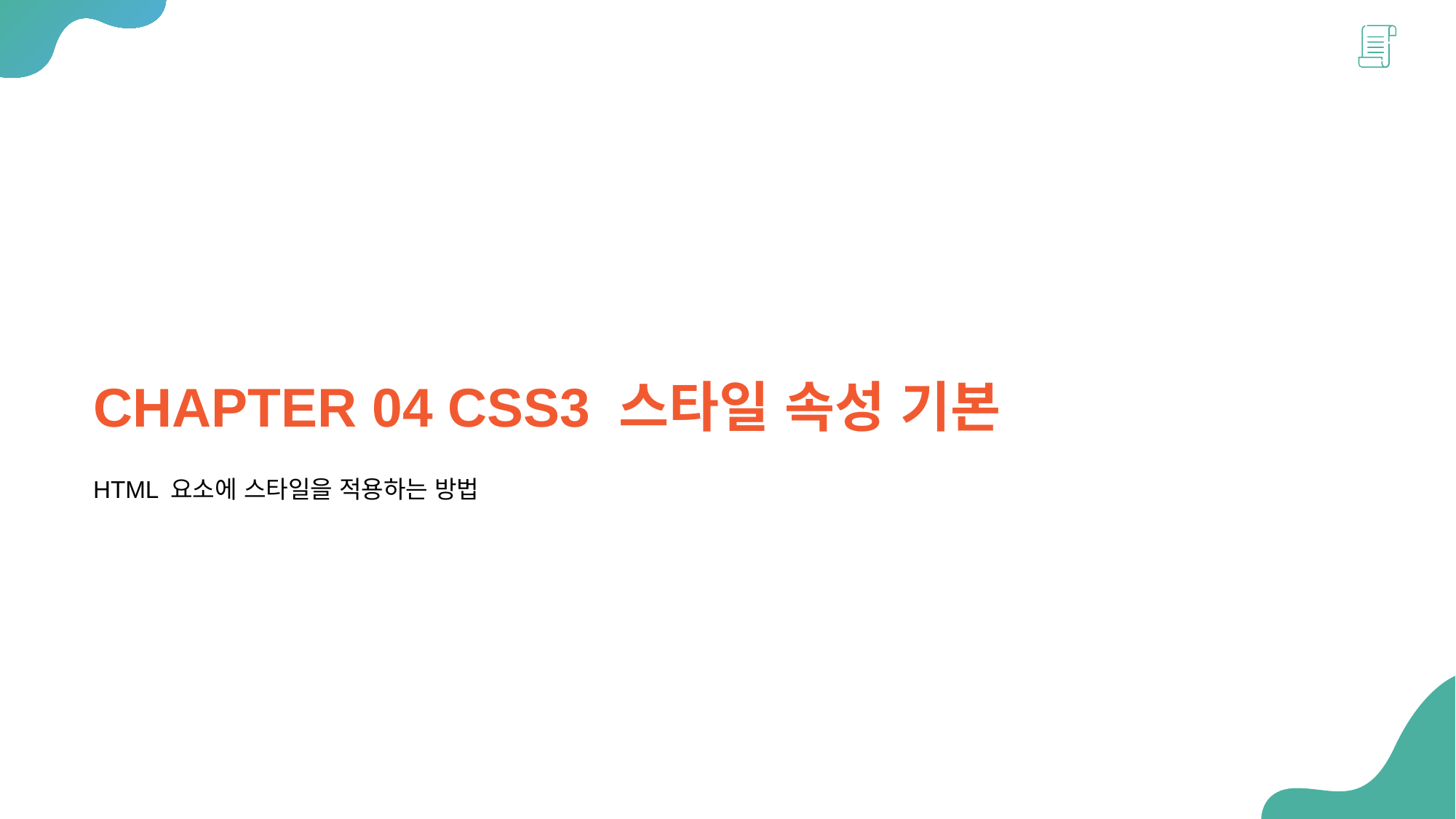

CHAPTER 04 CSS3 스타일 속성 기본
HTML 요소에 스타일을 적용하는 방법